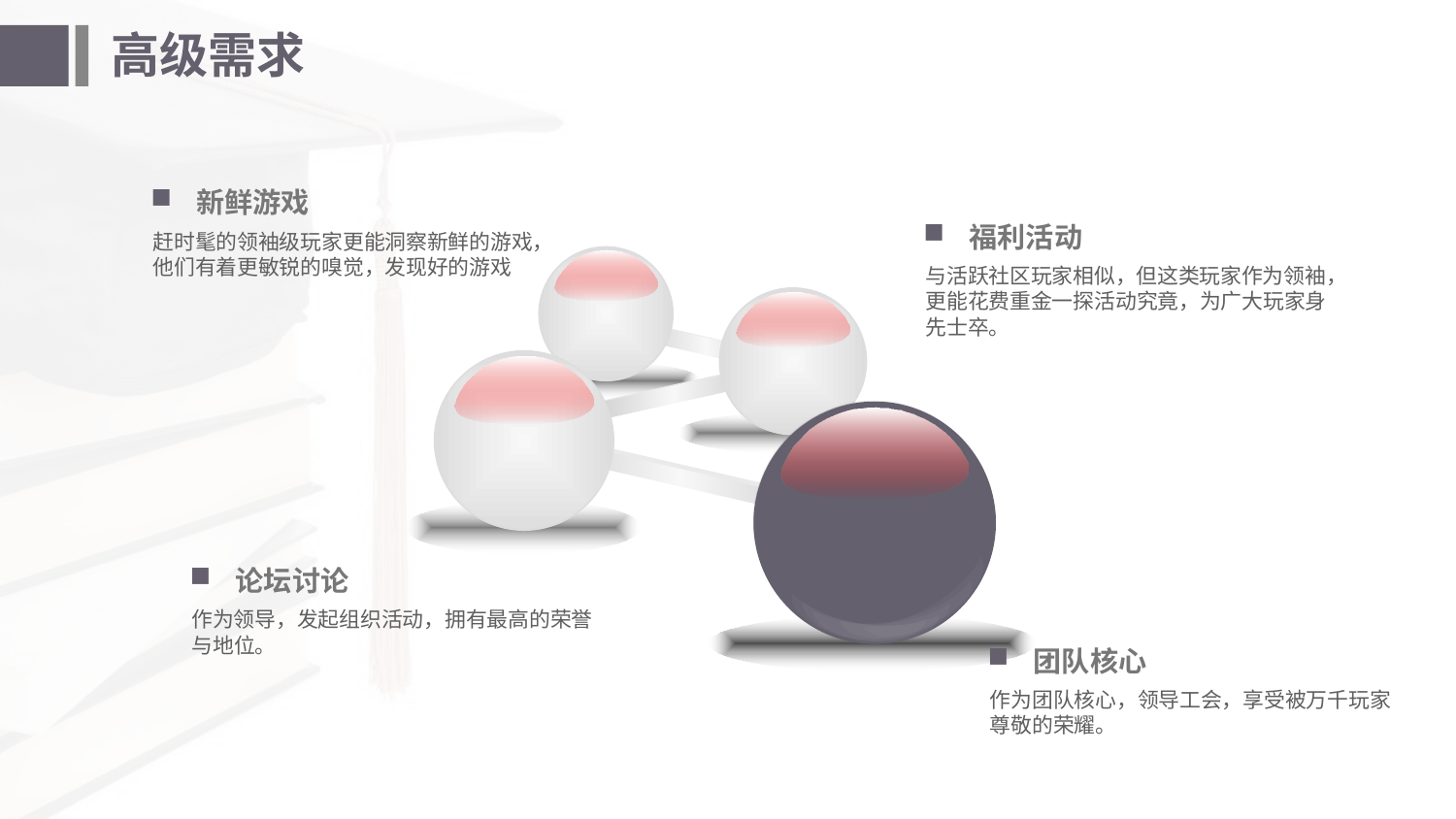

# 高级需求
新鲜游戏
福利活动
赶时髦的领袖级玩家更能洞察新鲜的游戏，他们有着更敏锐的嗅觉，发现好的游戏

与活跃社区玩家相似，但这类玩家作为领袖，更能花费重金一探活动究竟，为广大玩家身先士卒。

论坛讨论
作为领导，发起组织活动，拥有最高的荣誉与地位。
团队核心
作为团队核心，领导工会，享受被万千玩家尊敬的荣耀。